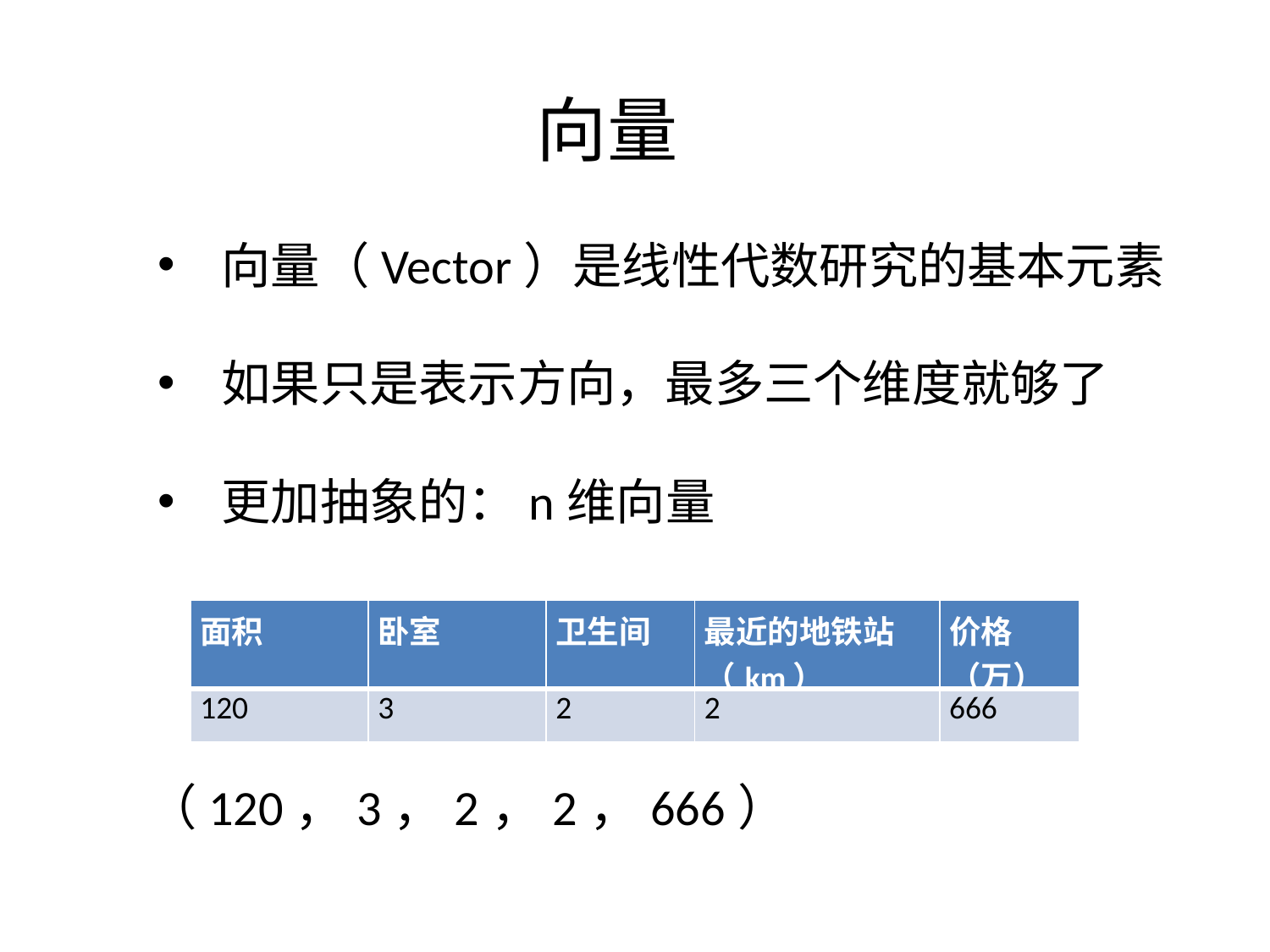

向量
向量（Vector）是线性代数研究的基本元素

如果只是表示方向，最多三个维度就够了

更加抽象的：n维向量
| 面积 | 卧室 | 卫生间 | 最近的地铁站（km） | 价格（万） |
| --- | --- | --- | --- | --- |
| 120 | 3 | 2 | 2 | 666 |
（120，3，2，2，666）